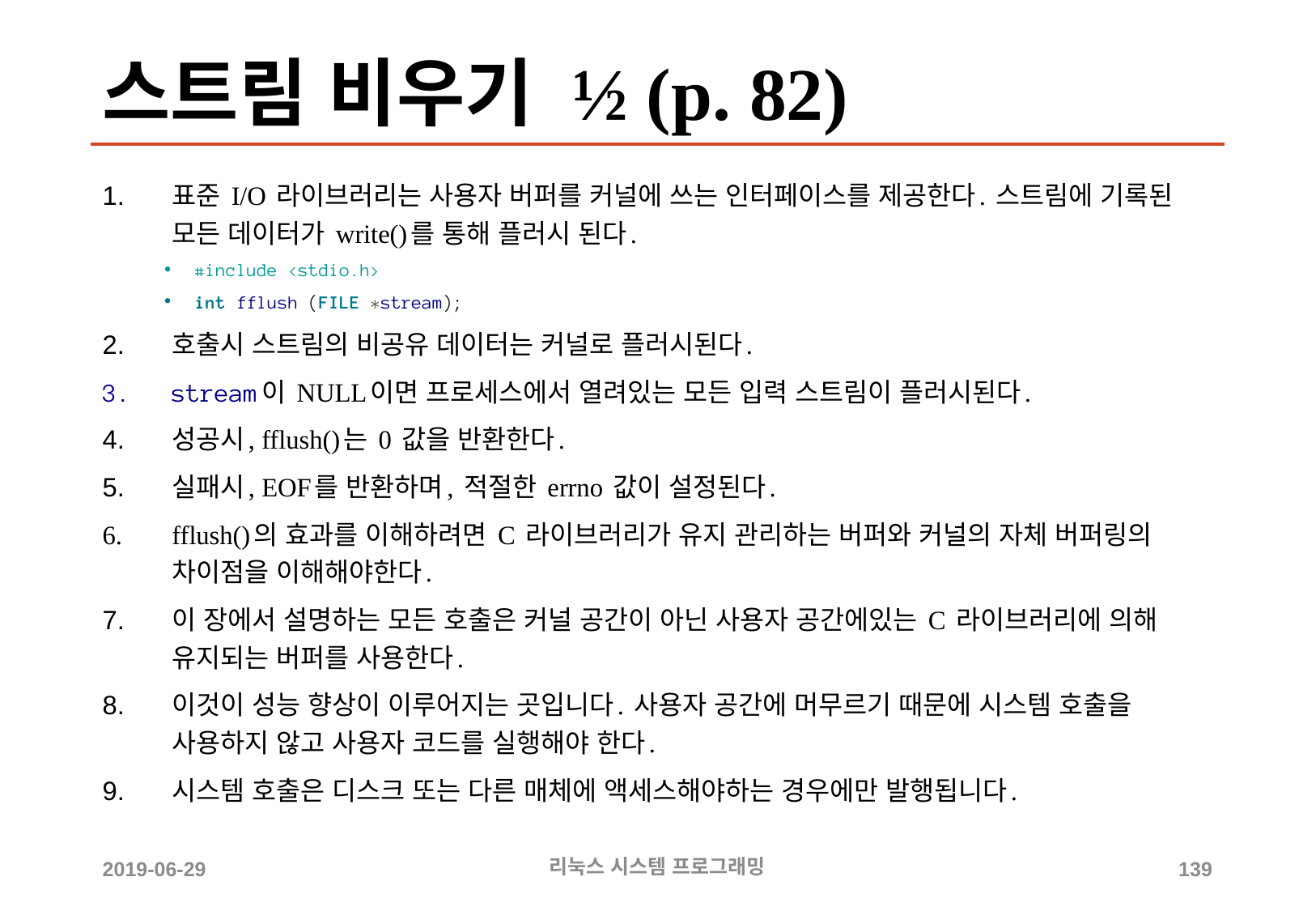

# 스트림 비우기 ½ (p. 82)
표준 I/O 라이브러리는 사용자 버퍼를 커널에 쓰는 인터페이스를 제공한다. 스트림에 기록된 모든 데이터가 write()를 통해 플러시 된다.
#include <stdio.h>
int fflush (FILE *stream);
호출시 스트림의 비공유 데이터는 커널로 플러시된다.
stream이 NULL이면 프로세스에서 열려있는 모든 입력 스트림이 플러시된다.
성공시, fflush()는 0 값을 반환한다.
실패시, EOF를 반환하며, 적절한 errno 값이 설정된다.
fflush()의 효과를 이해하려면 C 라이브러리가 유지 관리하는 버퍼와 커널의 자체 버퍼링의 차이점을 이해해야한다.
이 장에서 설명하는 모든 호출은 커널 공간이 아닌 사용자 공간에있는 C 라이브러리에 의해 유지되는 버퍼를 사용한다.
이것이 성능 향상이 이루어지는 곳입니다. 사용자 공간에 머무르기 때문에 시스템 호출을 사용하지 않고 사용자 코드를 실행해야 한다.
시스템 호출은 디스크 또는 다른 매체에 액세스해야하는 경우에만 발행됩니다.
2019-06-29
리눅스 시스템 프로그래밍
139